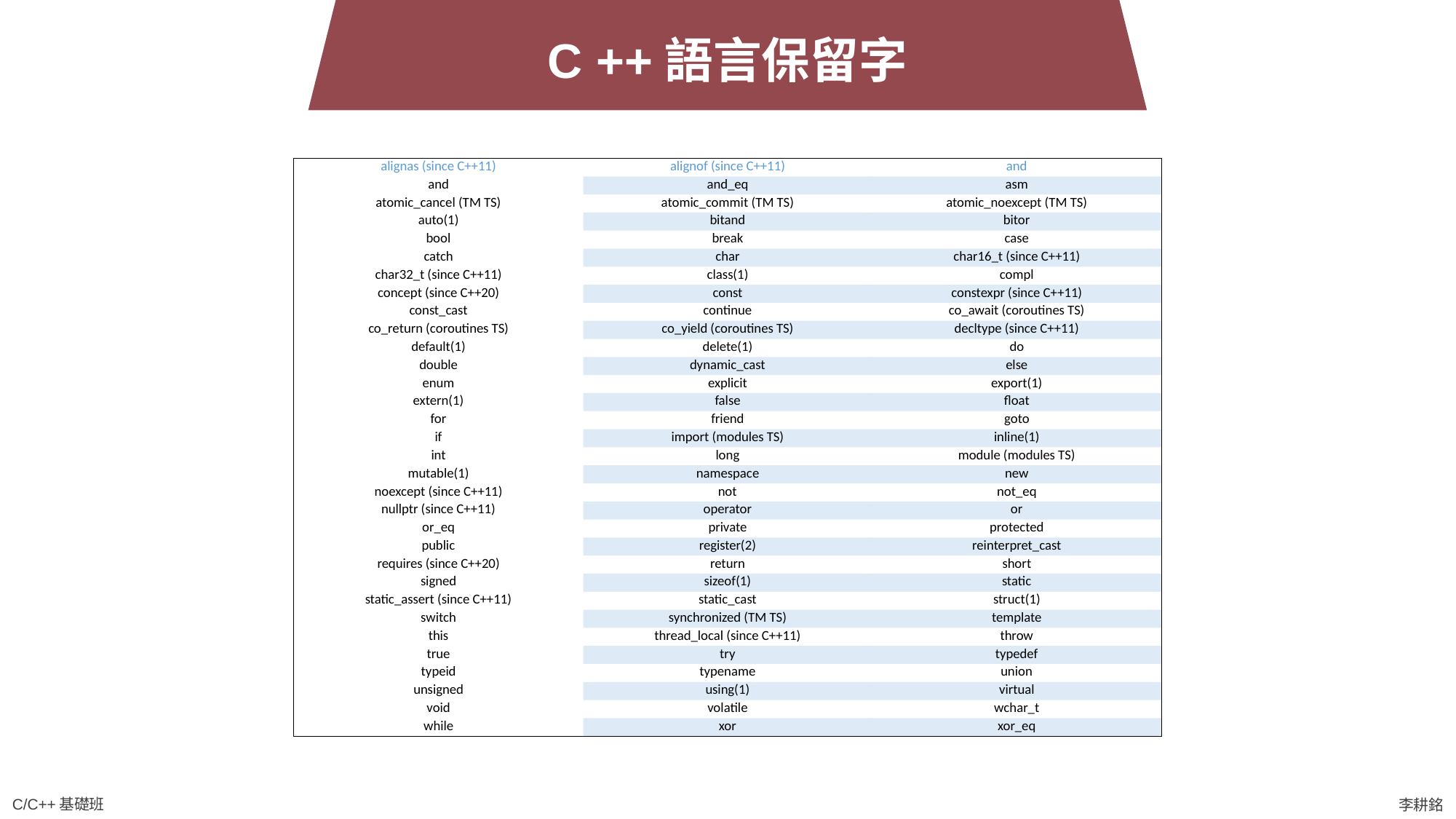

C ++語言保留字
| alignas (since C++11) | alignof (since C++11) | and |
| --- | --- | --- |
| and | and\_eq | asm |
| atomic\_cancel (TM TS) | atomic\_commit (TM TS) | atomic\_noexcept (TM TS) |
| auto(1) | bitand | bitor |
| bool | break | case |
| catch | char | char16\_t (since C++11) |
| char32\_t (since C++11) | class(1) | compl |
| concept (since C++20) | const | constexpr (since C++11) |
| const\_cast | continue | co\_await (coroutines TS) |
| co\_return (coroutines TS) | co\_yield (coroutines TS) | decltype (since C++11) |
| default(1) | delete(1) | do |
| double | dynamic\_cast | else |
| enum | explicit | export(1) |
| extern(1) | false | float |
| for | friend | goto |
| if | import (modules TS) | inline(1) |
| int | long | module (modules TS) |
| mutable(1) | namespace | new |
| noexcept (since C++11) | not | not\_eq |
| nullptr (since C++11) | operator | or |
| or\_eq | private | protected |
| public | register(2) | reinterpret\_cast |
| requires (since C++20) | return | short |
| signed | sizeof(1) | static |
| static\_assert (since C++11) | static\_cast | struct(1) |
| switch | synchronized (TM TS) | template |
| this | thread\_local (since C++11) | throw |
| true | try | typedef |
| typeid | typename | union |
| unsigned | using(1) | virtual |
| void | volatile | wchar\_t |
| while | xor | xor\_eq |
C/C++基礎班
李耕銘